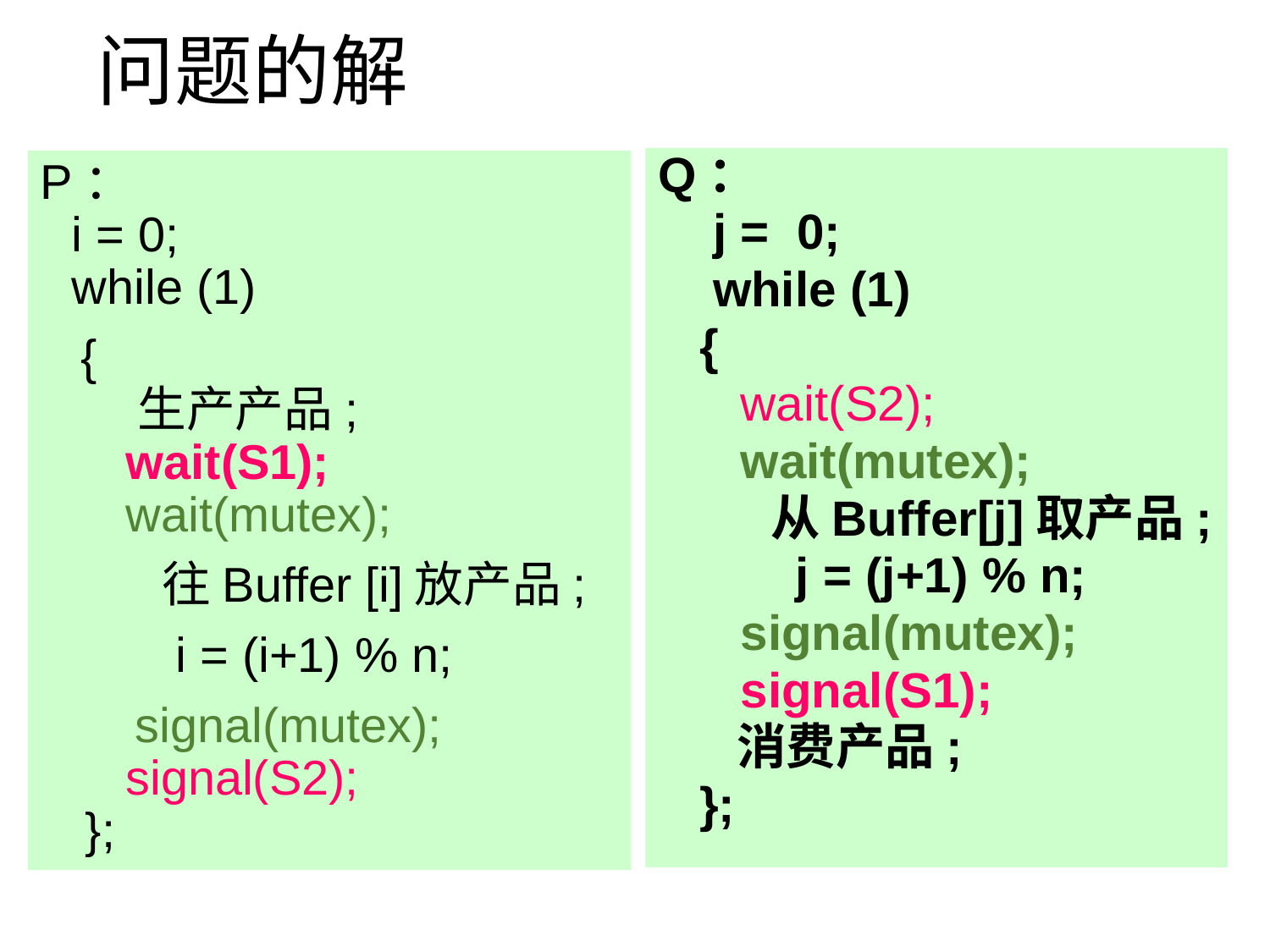

# 问题的解
Q：
    j =  0;
    while (1)
   {
      wait(S2);
      wait(mutex);
         从Buffer[j]取产品;
          j = (j+1) % n;
      signal(mutex);
      signal(S1);
      消费产品;
   };
P：
i = 0;
while (1)
   {
    生产产品;
    wait(S1);
    wait(mutex);
          往Buffer [i]放产品;
          i = (i+1) % n;
       signal(mutex);
    signal(S2);
 };